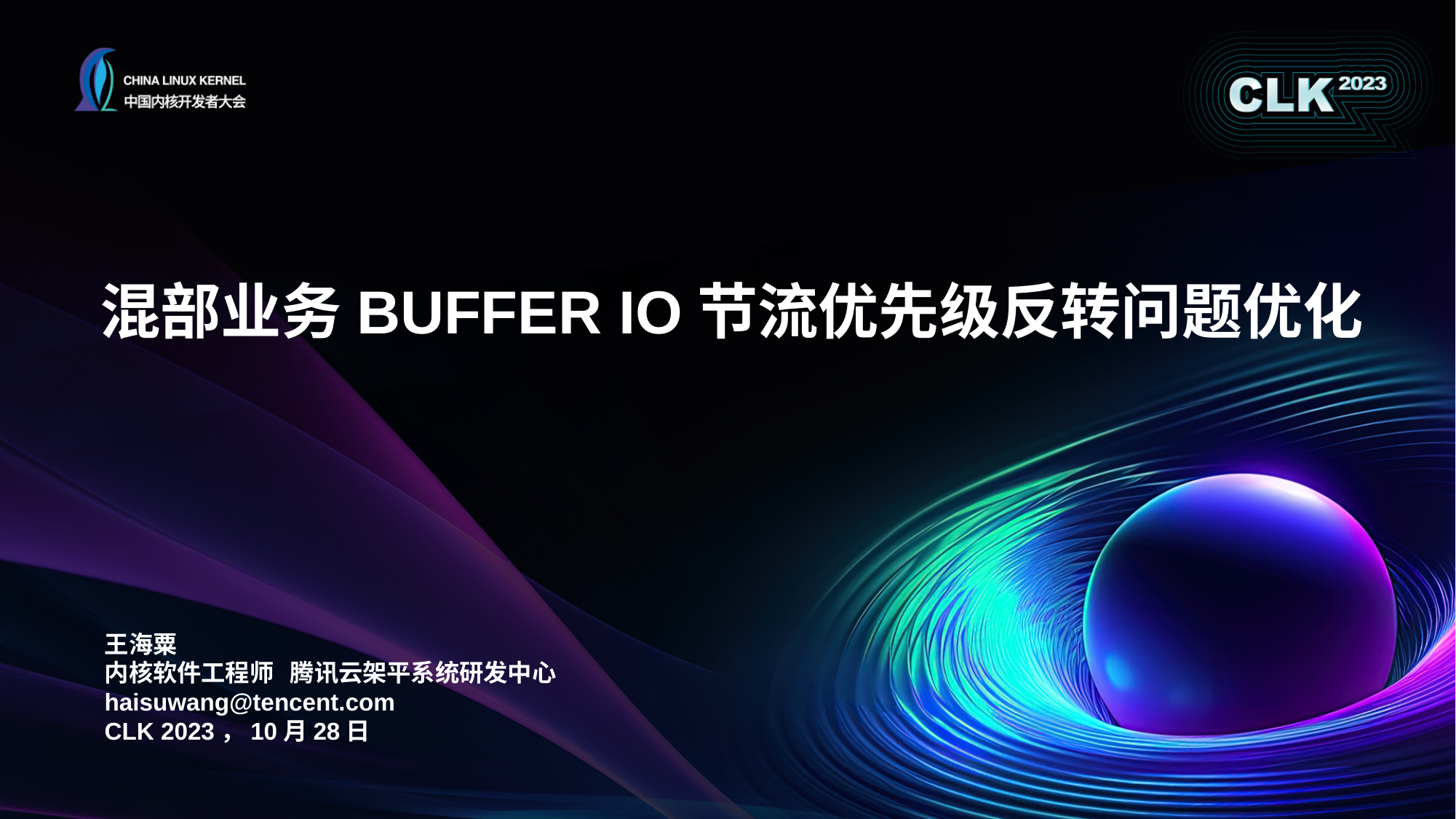

# 混部业务BUFFER IO节流优先级反转问题优化
王海粟
内核软件工程师   腾讯云架平系统研发中心
haisuwang@tencent.com
CLK 2023，10月28日